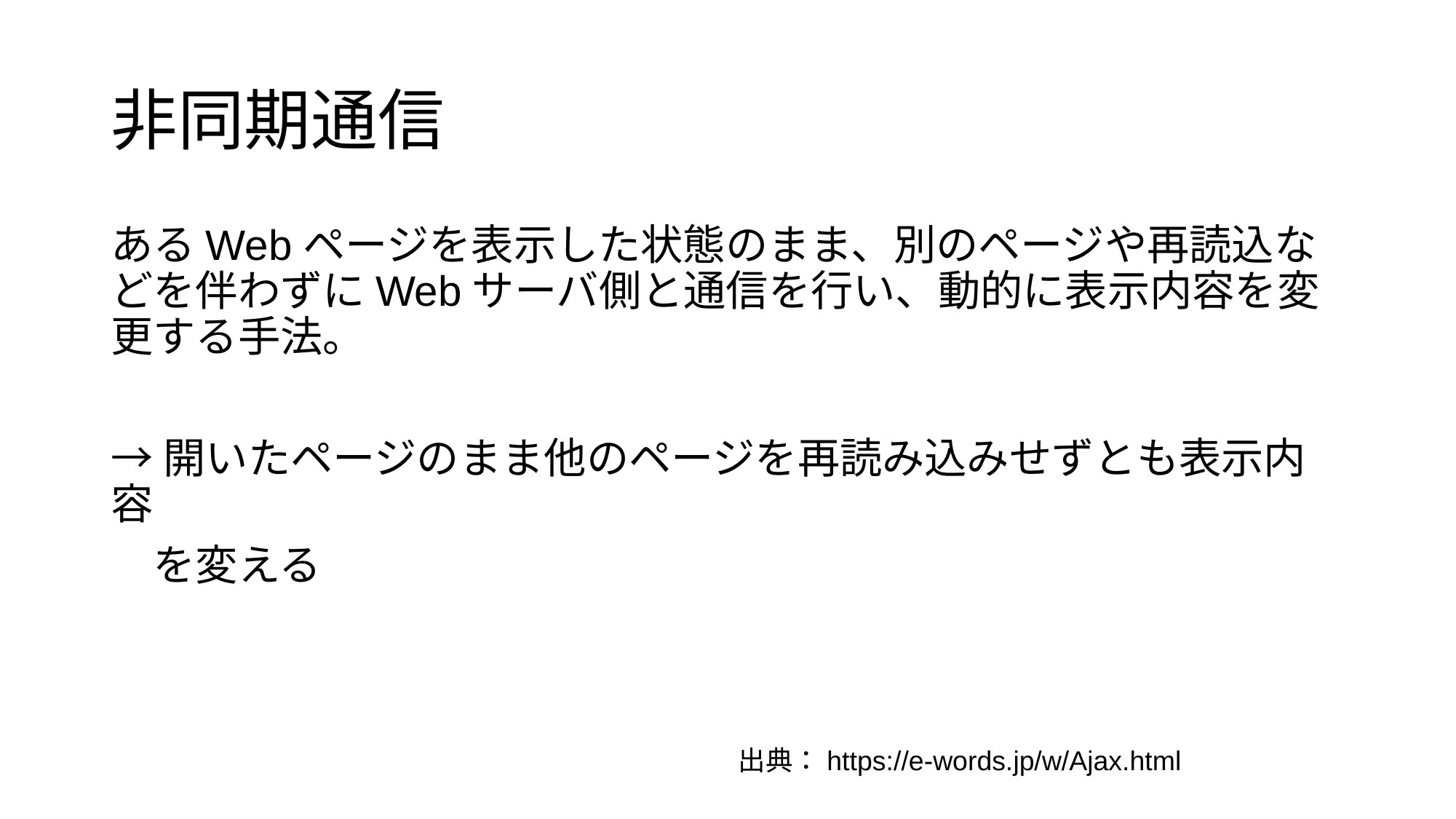

# 非同期通信
あるWebページを表示した状態のまま、別のページや再読込などを伴わずにWebサーバ側と通信を行い、動的に表示内容を変更する手法。

→開いたページのまま他のページを再読み込みせずとも表示内容
　を変える

出典：https://e-words.jp/w/Ajax.html